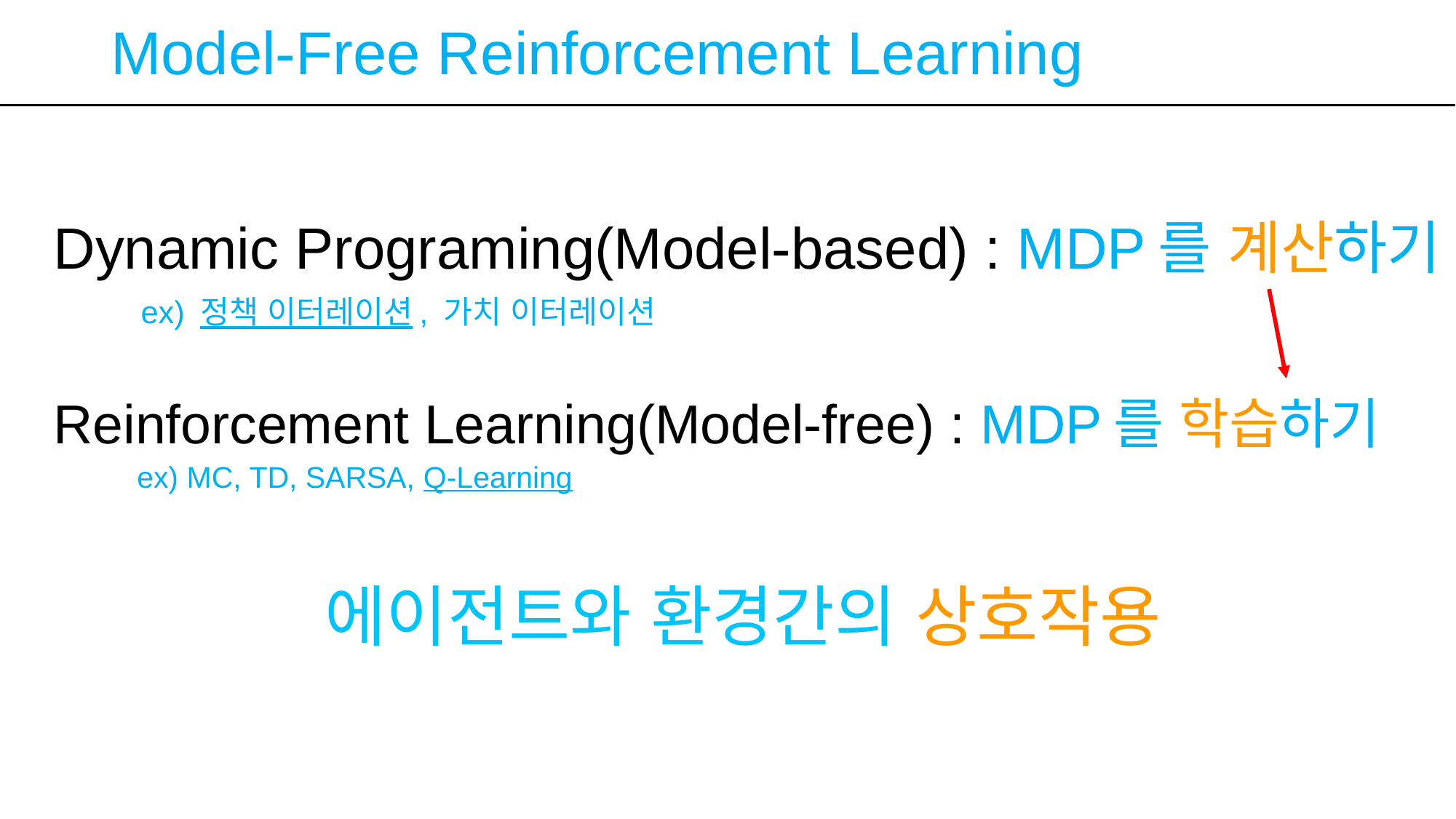

# Model-Free Reinforcement Learning
Dynamic Programing(Model-based) : MDP를 계산하기
          ex) 정책 이터레이션, 가치 이터레이션
Reinforcement Learning(Model-free) : MDP를 학습하기
          ex) MC, TD, SARSA, Q-Learning
에이전트와 환경간의 상호작용